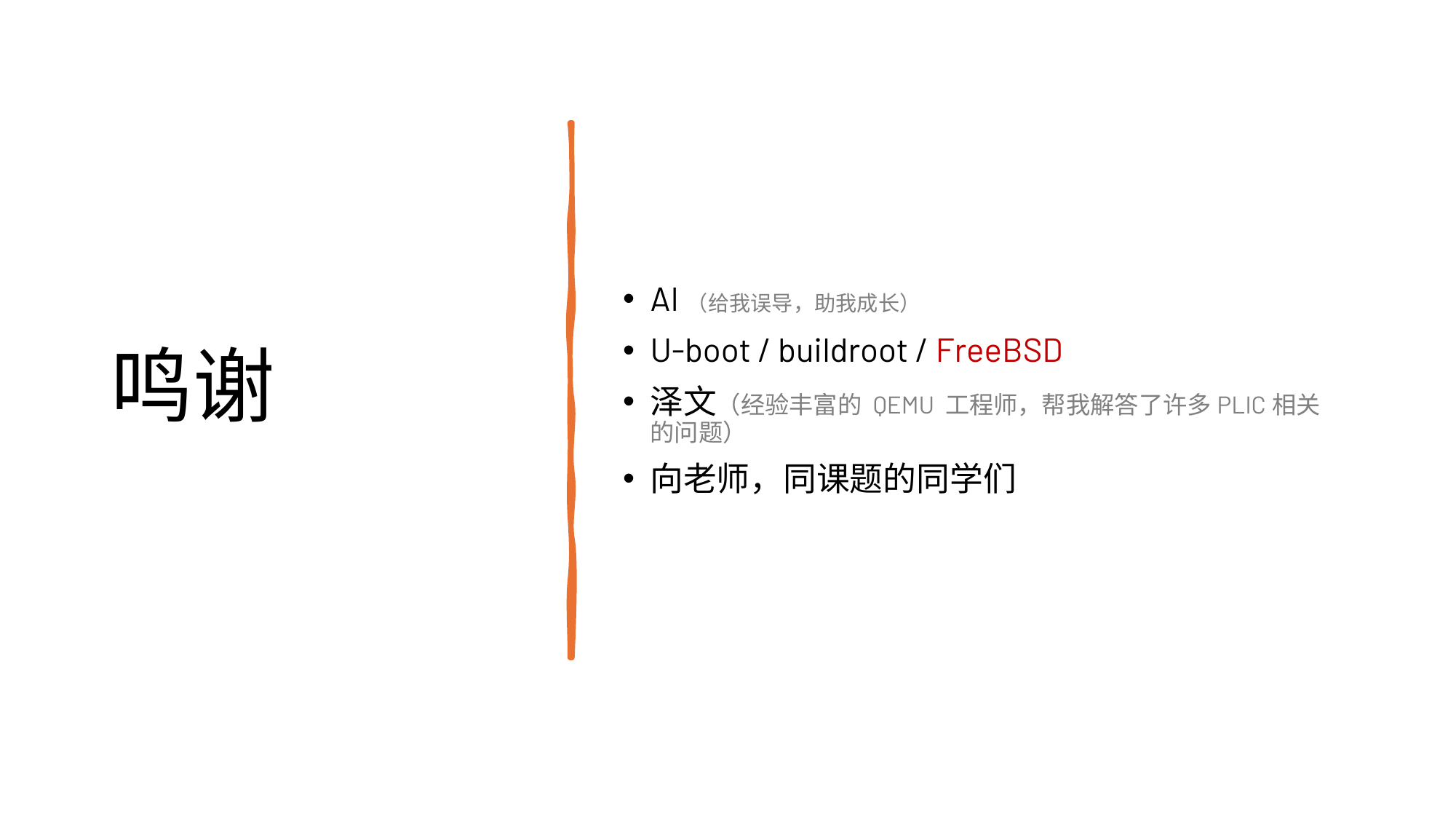

# 鸣谢
AI（给我误导，助我成长）
U-boot / buildroot / FreeBSD
泽文（经验丰富的 QEMU 工程师，帮我解答了许多PLIC相关的问题）
向老师，同课题的同学们